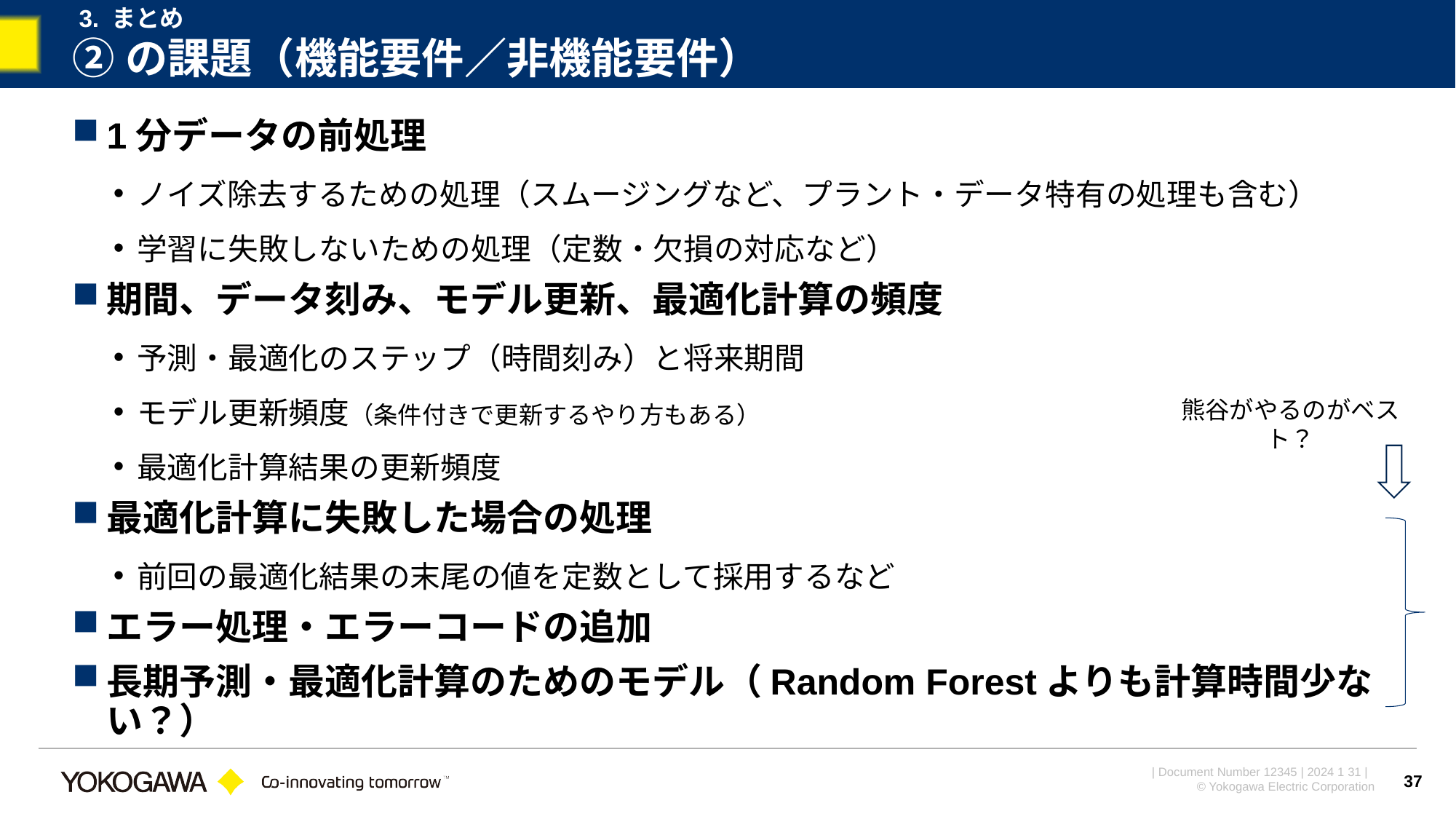

3. まとめ
# ②の課題（機能要件／非機能要件）
1分データの前処理
ノイズ除去するための処理（スムージングなど、プラント・データ特有の処理も含む）
学習に失敗しないための処理（定数・欠損の対応など）
期間、データ刻み、モデル更新、最適化計算の頻度
予測・最適化のステップ（時間刻み）と将来期間
モデル更新頻度（条件付きで更新するやり方もある）
最適化計算結果の更新頻度
最適化計算に失敗した場合の処理
前回の最適化結果の末尾の値を定数として採用するなど
エラー処理・エラーコードの追加
長期予測・最適化計算のためのモデル（Random Forestよりも計算時間少ない？）
熊谷がやるのがベスト？

37